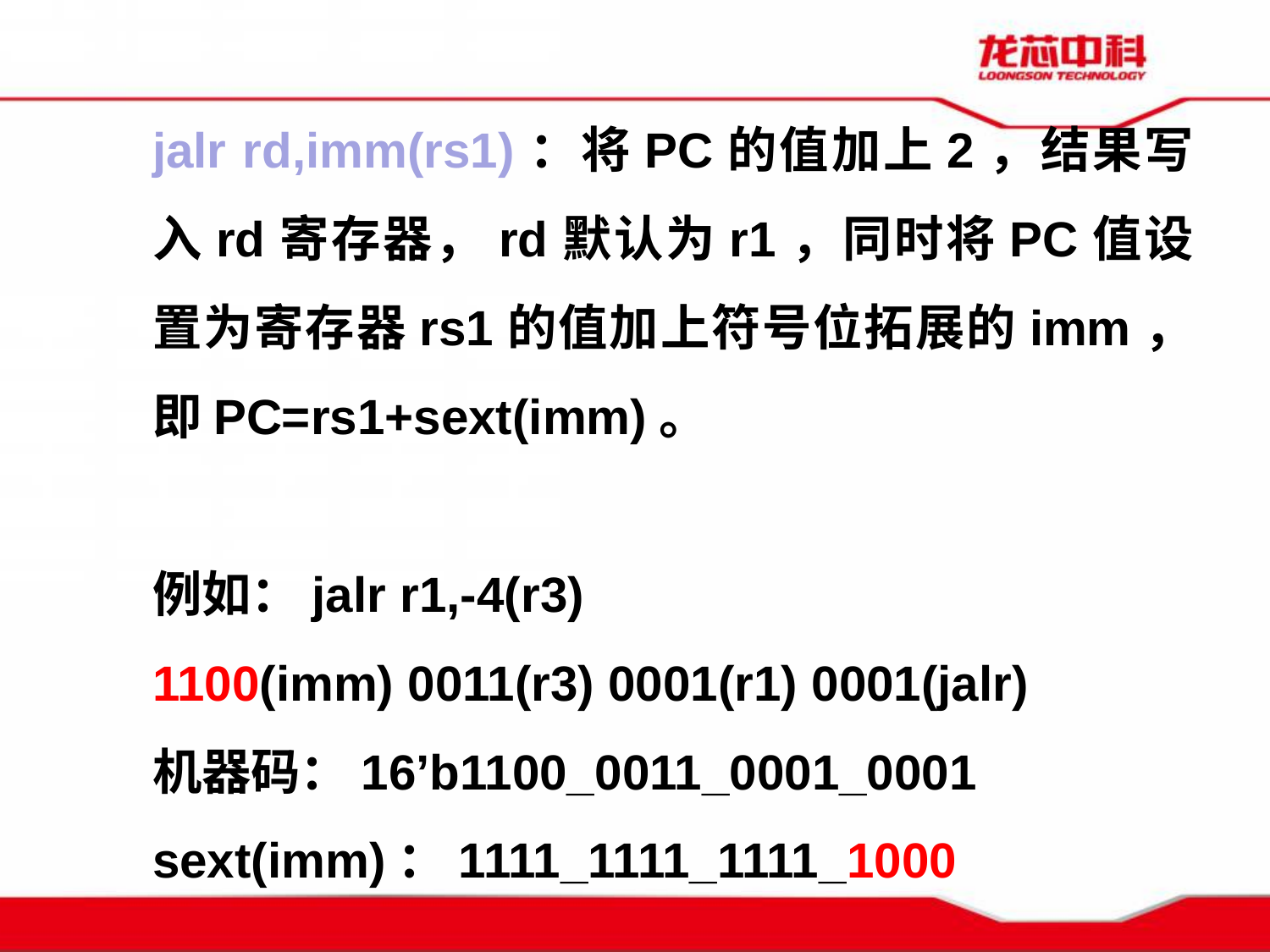

jalr rd,imm(rs1)：将PC的值加上2，结果写入rd寄存器，rd默认为r1，同时将PC值设置为寄存器rs1的值加上符号位拓展的imm，即PC=rs1+sext(imm)。

例如：jalr r1,-4(r3)
1100(imm) 0011(r3) 0001(r1) 0001(jalr)
机器码：16’b1100_0011_0001_0001
sext(imm)：1111_1111_1111_1000